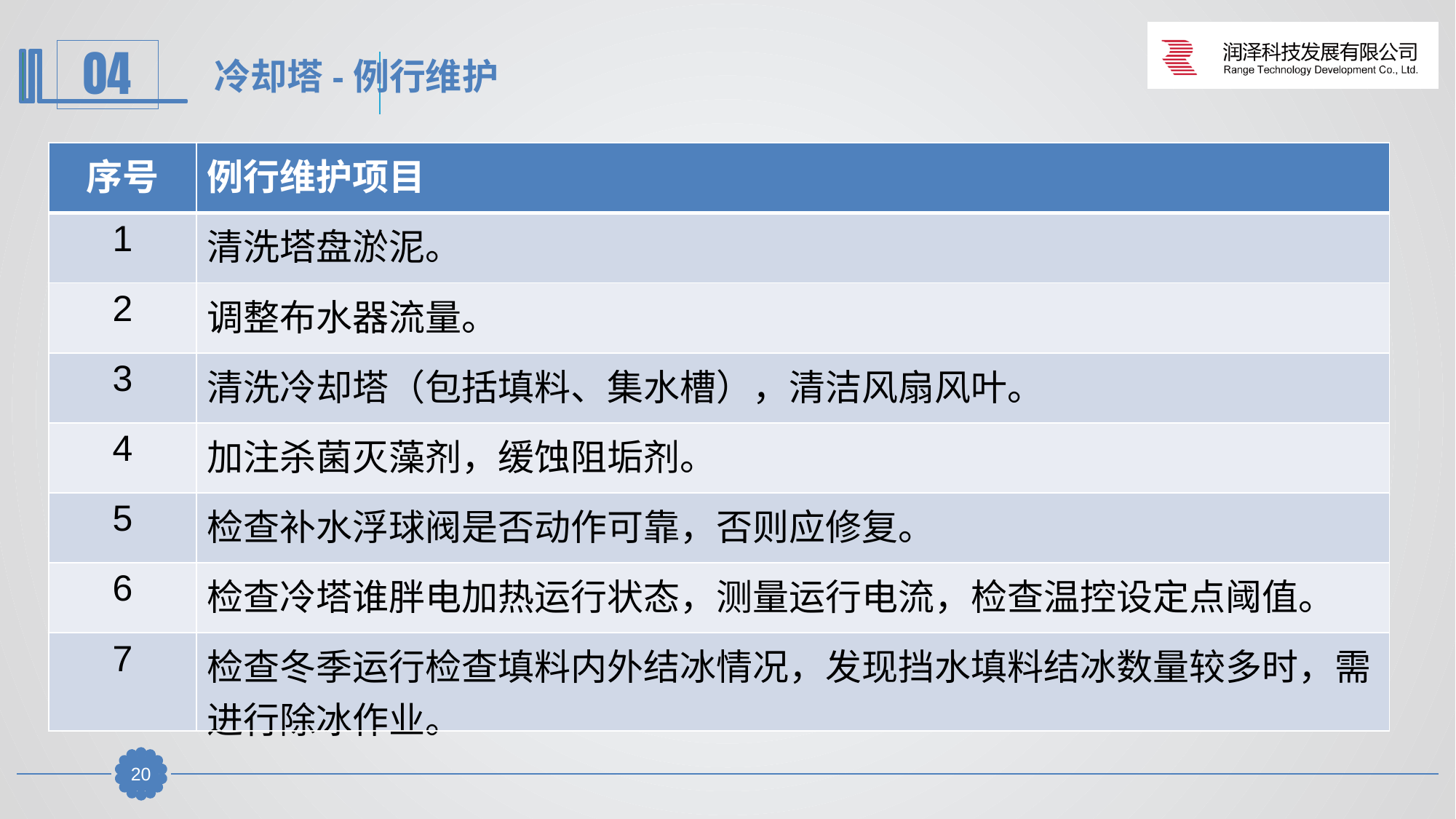

冷却塔-例行维护
| 序号 | 例行维护项目 |
| --- | --- |
| 1 | 清洗塔盘淤泥。 |
| 2 | 调整布水器流量。 |
| 3 | 清洗冷却塔（包括填料、集水槽），清洁风扇风叶。 |
| 4 | 加注杀菌灭藻剂，缓蚀阻垢剂。 |
| 5 | 检查补水浮球阀是否动作可靠，否则应修复。 |
| 6 | 检查冷塔谁胖电加热运行状态，测量运行电流，检查温控设定点阈值。 |
| 7 | 检查冬季运行检查填料内外结冰情况，发现挡水填料结冰数量较多时，需进行除冰作业。 |
20